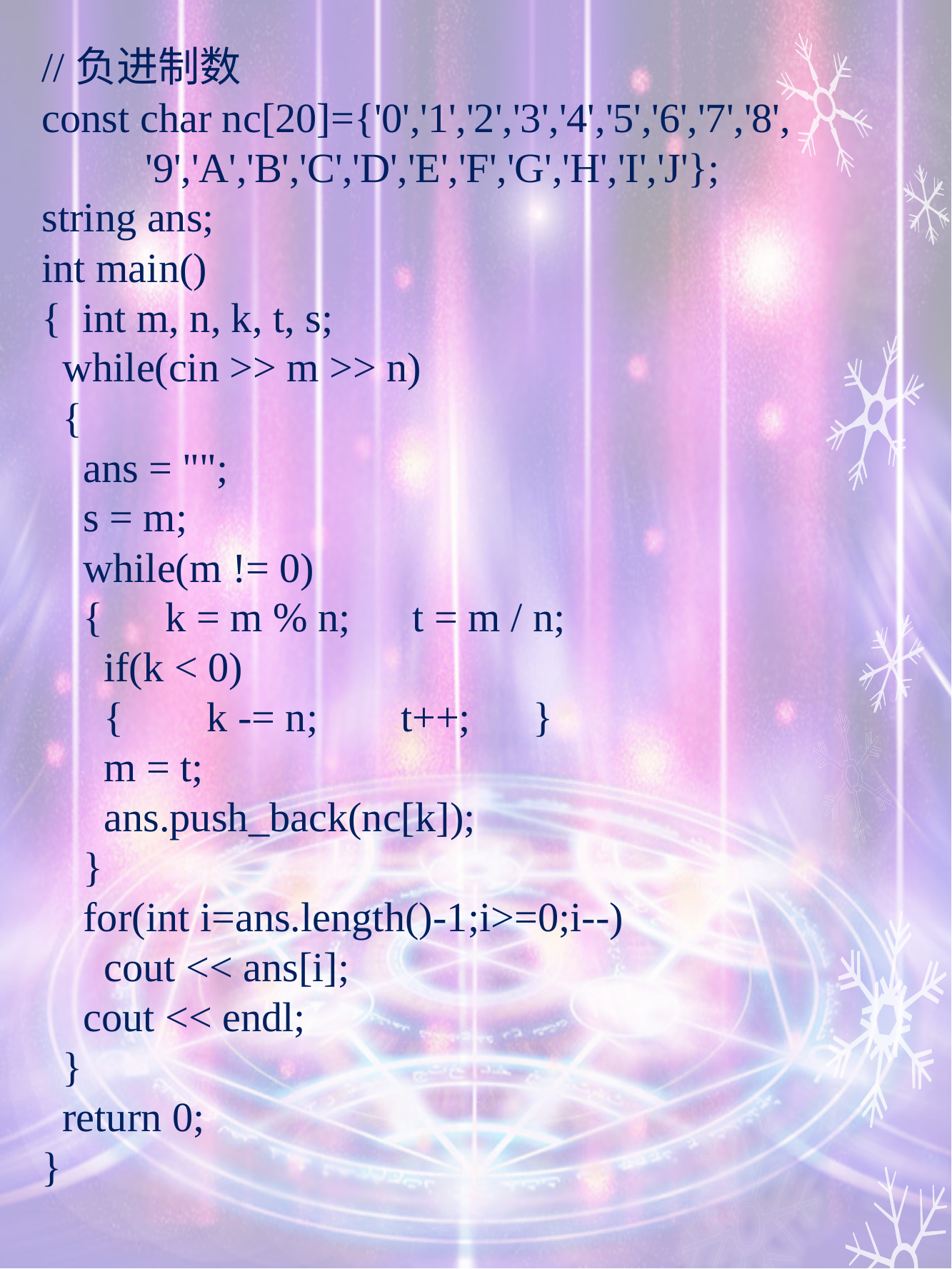

//负进制数
const char nc[20]={'0','1','2','3','4','5','6','7','8',
          '9','A','B','C','D','E','F','G','H','I','J'};
string ans;
int main()
{  int m, n, k, t, s;
  while(cin >> m >> n)
  {
    ans = "";
    s = m;
    while(m != 0)
    {      k = m % n;      t = m / n;
      if(k < 0)
      {        k -= n;        t++;      }
      m = t;
      ans.push_back(nc[k]);
    }
    for(int i=ans.length()-1;i>=0;i--)
      cout << ans[i];
    cout << endl;
  }
  return 0;
}